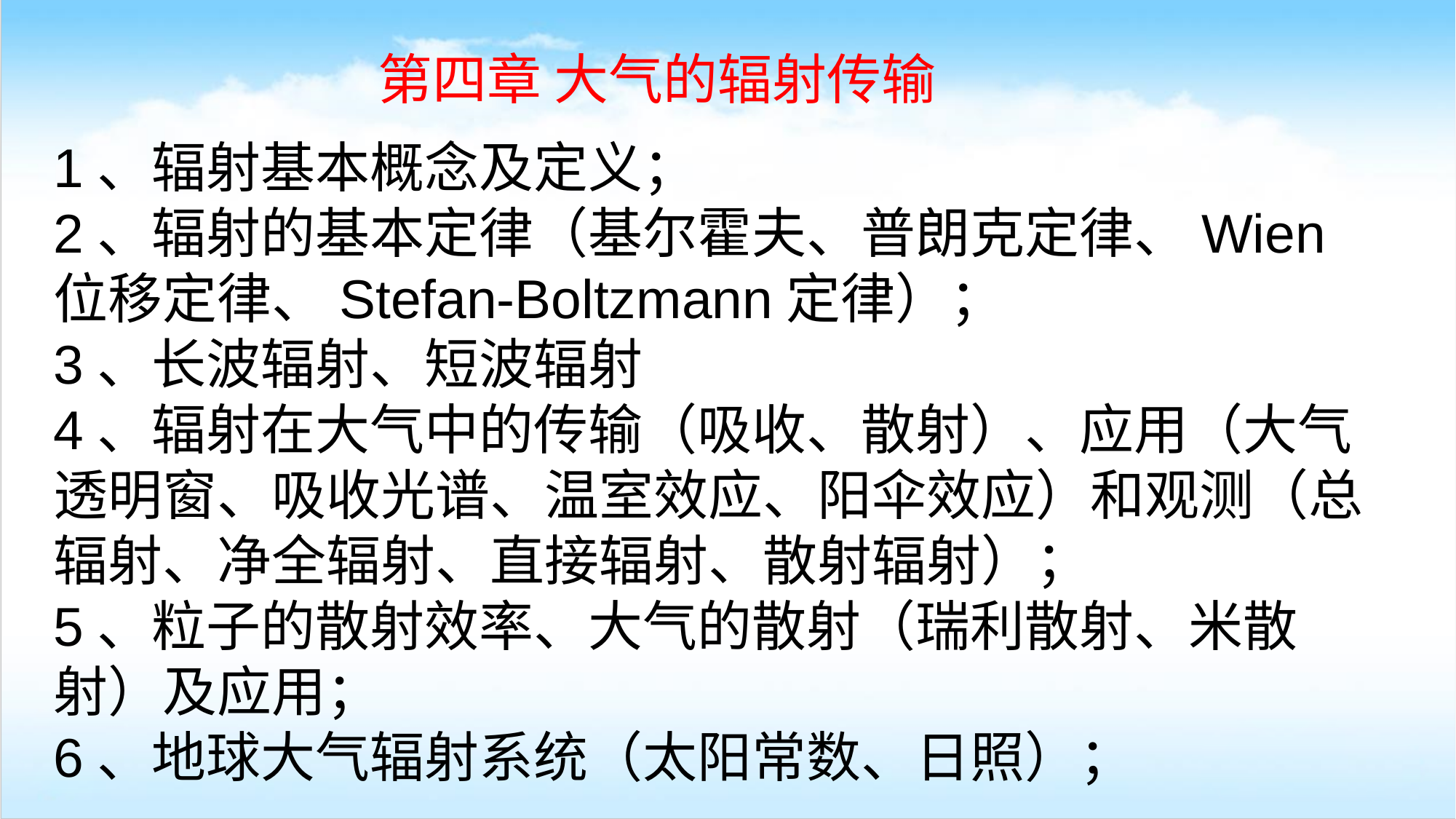

第四章 大气的辐射传输
1、辐射基本概念及定义；
2、辐射的基本定律（基尔霍夫、普朗克定律、Wien位移定律、Stefan-Boltzmann定律）；
3、长波辐射、短波辐射
4、辐射在大气中的传输（吸收、散射）、应用（大气透明窗、吸收光谱、温室效应、阳伞效应）和观测（总辐射、净全辐射、直接辐射、散射辐射）；
5、粒子的散射效率、大气的散射（瑞利散射、米散射）及应用；
6、地球大气辐射系统（太阳常数、日照）；